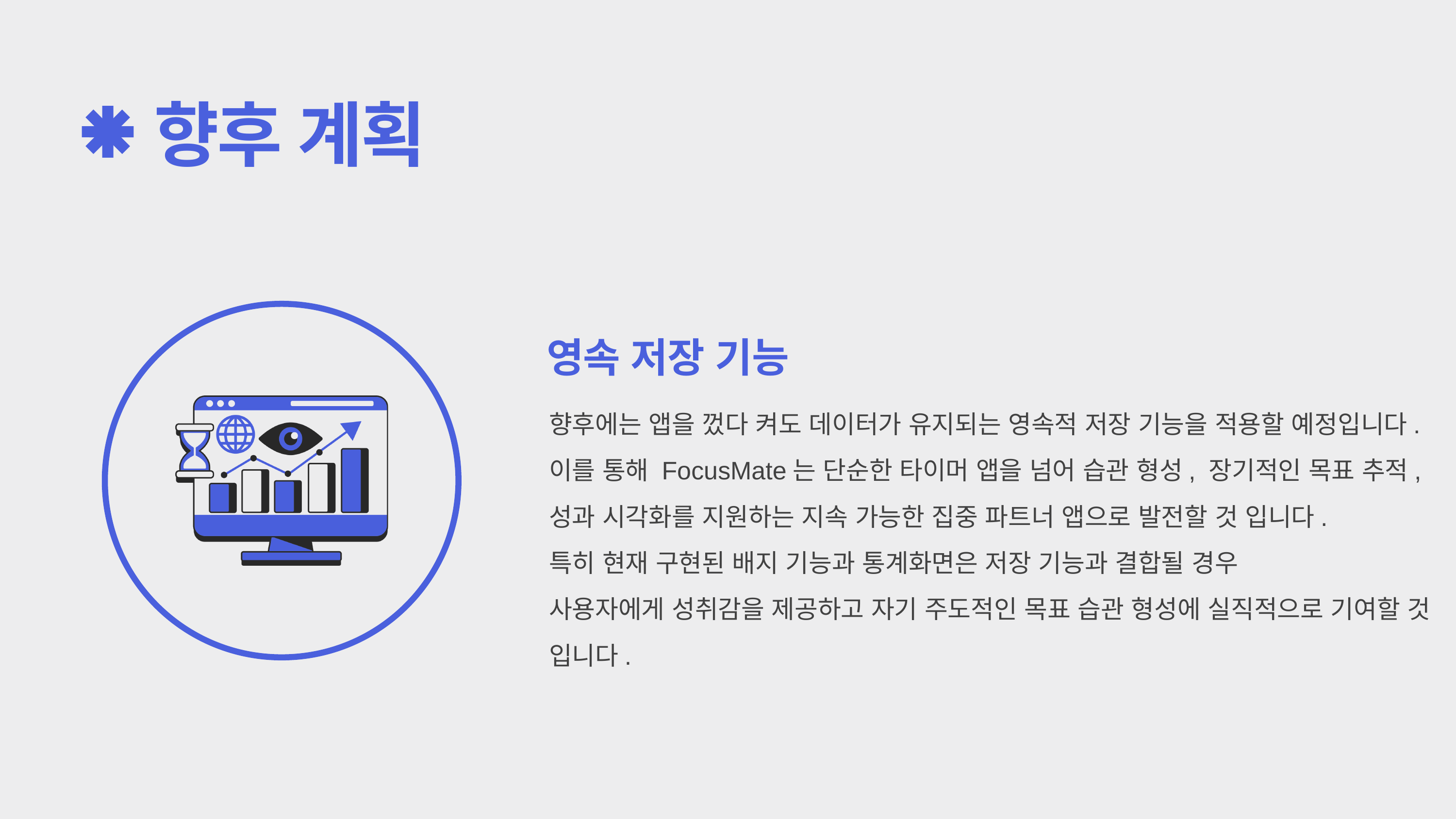

향후 계획

영속 저장 기능
향후에는 앱을 껐다 켜도 데이터가 유지되는 영속적 저장 기능을 적용할 예정입니다.
이를 통해 FocusMate는 단순한 타이머 앱을 넘어 습관 형성, 장기적인 목표 추적, 성과 시각화를 지원하는 지속 가능한 집중 파트너 앱으로 발전할 것 입니다.
특히 현재 구현된 배지 기능과 통계화면은 저장 기능과 결합될 경우
사용자에게 성취감을 제공하고 자기 주도적인 목표 습관 형성에 실직적으로 기여할 것 입니다.